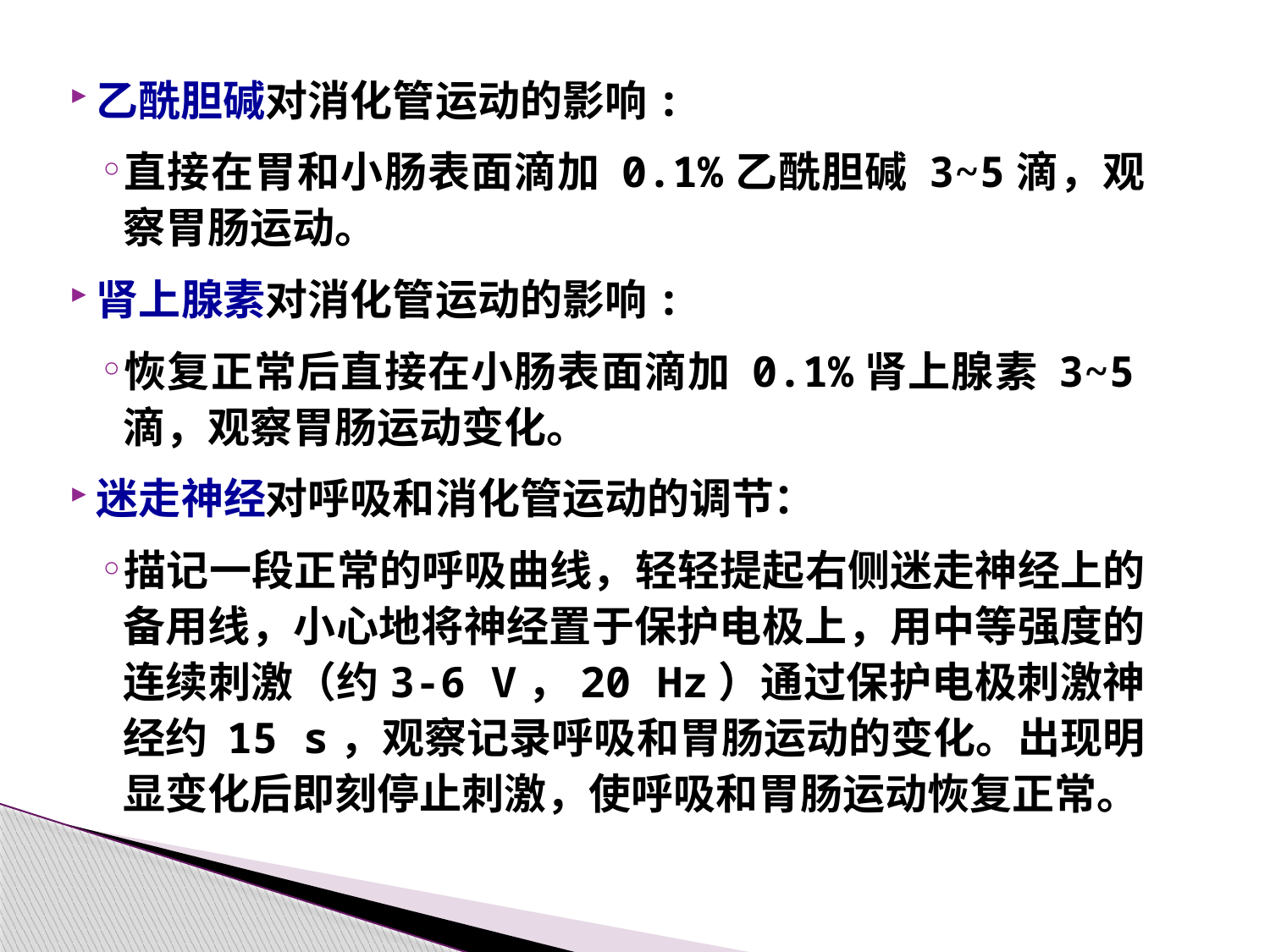

乙酰胆碱对消化管运动的影响:
直接在胃和小肠表面滴加 0.1%乙酰胆碱 3~5滴，观察胃肠运动。
肾上腺素对消化管运动的影响:
恢复正常后直接在小肠表面滴加 0.1%肾上腺素 3~5滴，观察胃肠运动变化。
迷走神经对呼吸和消化管运动的调节：
描记一段正常的呼吸曲线，轻轻提起右侧迷走神经上的备用线，小心地将神经置于保护电极上，用中等强度的连续刺激（约3-6 V，20 Hz）通过保护电极刺激神经约 15 s，观察记录呼吸和胃肠运动的变化。出现明显变化后即刻停止刺激，使呼吸和胃肠运动恢复正常。